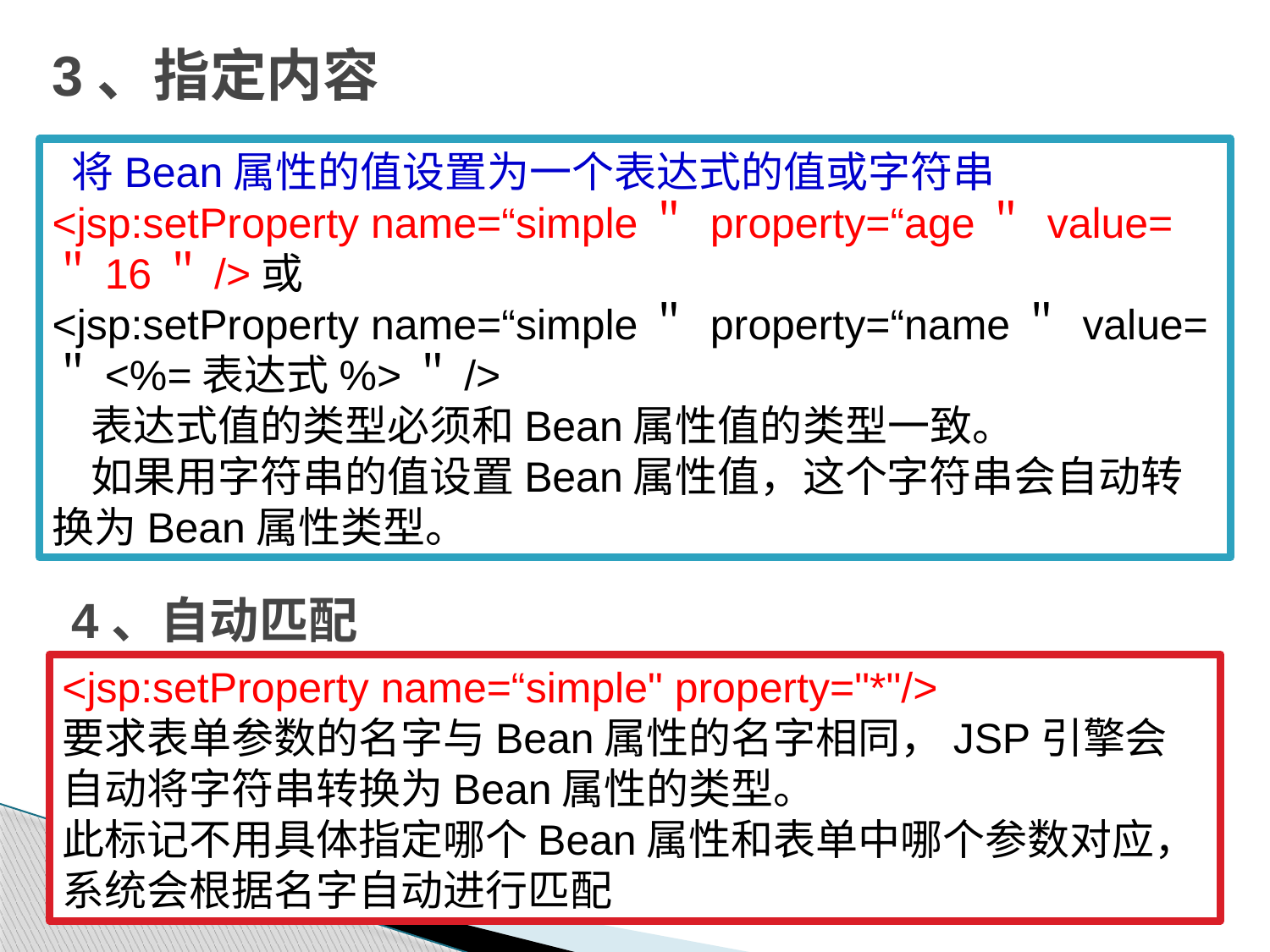

3、指定内容
 将Bean属性的值设置为一个表达式的值或字符串
<jsp:setProperty name=“simple＂ property=“age＂ value=＂16＂/>或
<jsp:setProperty name=“simple＂ property=“name＂ value=＂<%=表达式%>＂/>
   表达式值的类型必须和Bean属性值的类型一致。
   如果用字符串的值设置Bean属性值，这个字符串会自动转 换为Bean属性类型。
4、自动匹配
<jsp:setProperty name=“simple" property="*"/>
要求表单参数的名字与Bean属性的名字相同，JSP引擎会自动将字符串转换为Bean属性的类型。
此标记不用具体指定哪个Bean属性和表单中哪个参数对应，系统会根据名字自动进行匹配